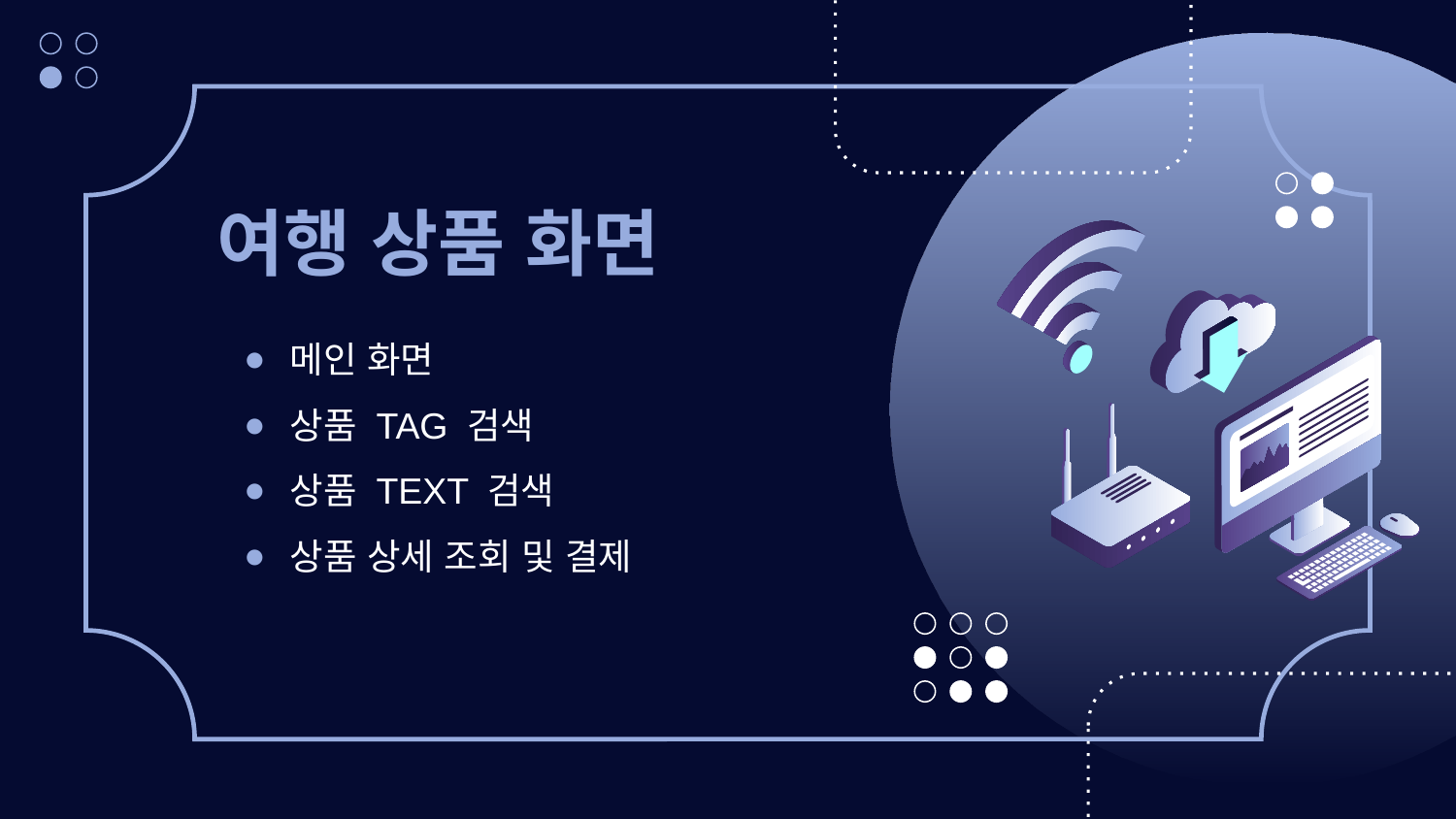

# 여행 상품 화면

메인 화면
상품 TAG 검색
상품 TEXT 검색
상품 상세 조회 및 결제